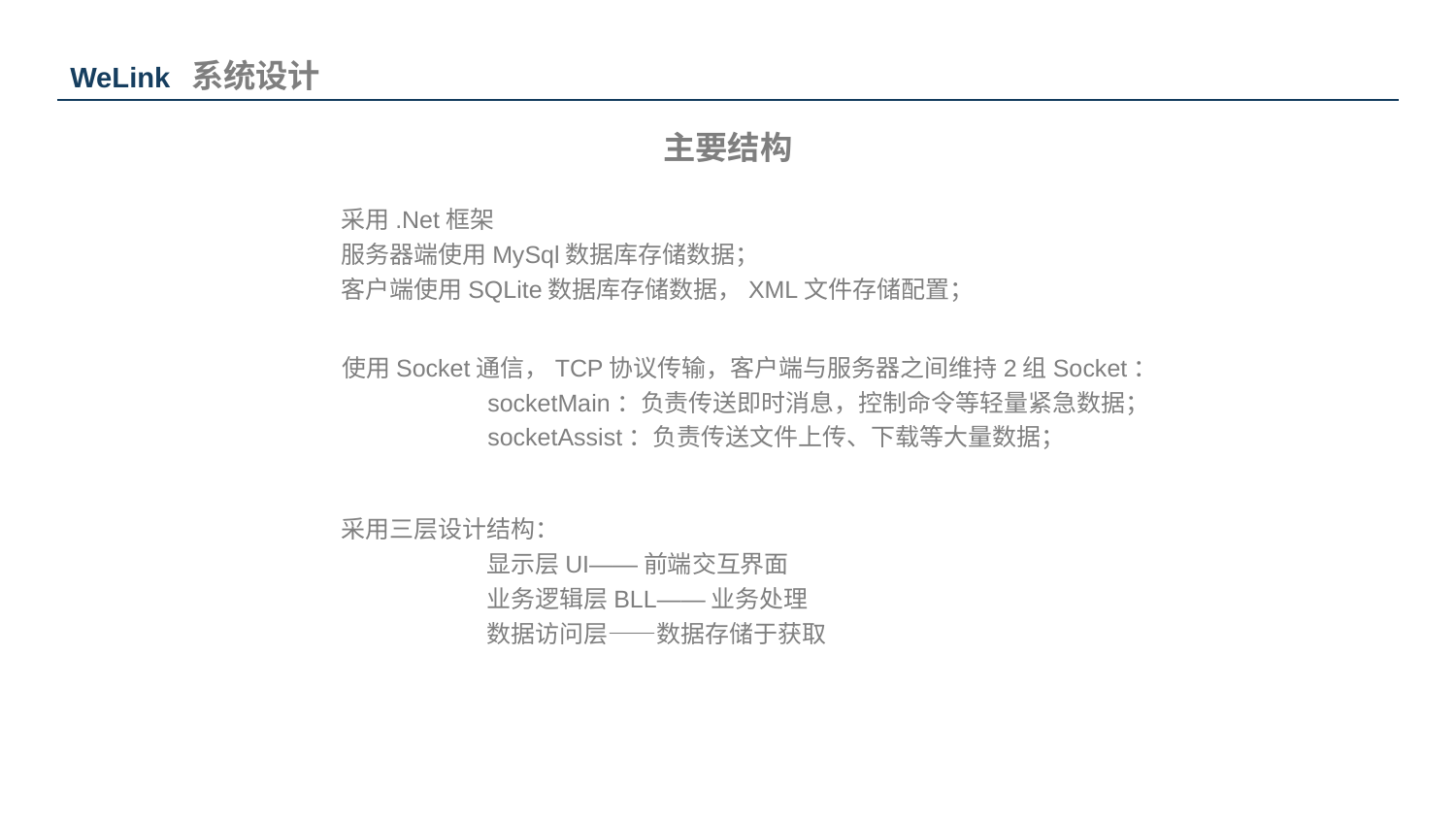

系统设计
WeLink
主要结构
采用.Net框架
服务器端使用MySql数据库存储数据；
客户端使用SQLite数据库存储数据，XML文件存储配置；
使用Socket通信，TCP协议传输，客户端与服务器之间维持2组Socket：
	socketMain：负责传送即时消息，控制命令等轻量紧急数据；
	socketAssist：负责传送文件上传、下载等大量数据；
采用三层设计结构：
	显示层UI——前端交互界面
	业务逻辑层BLL——业务处理
	数据访问层——数据存储于获取